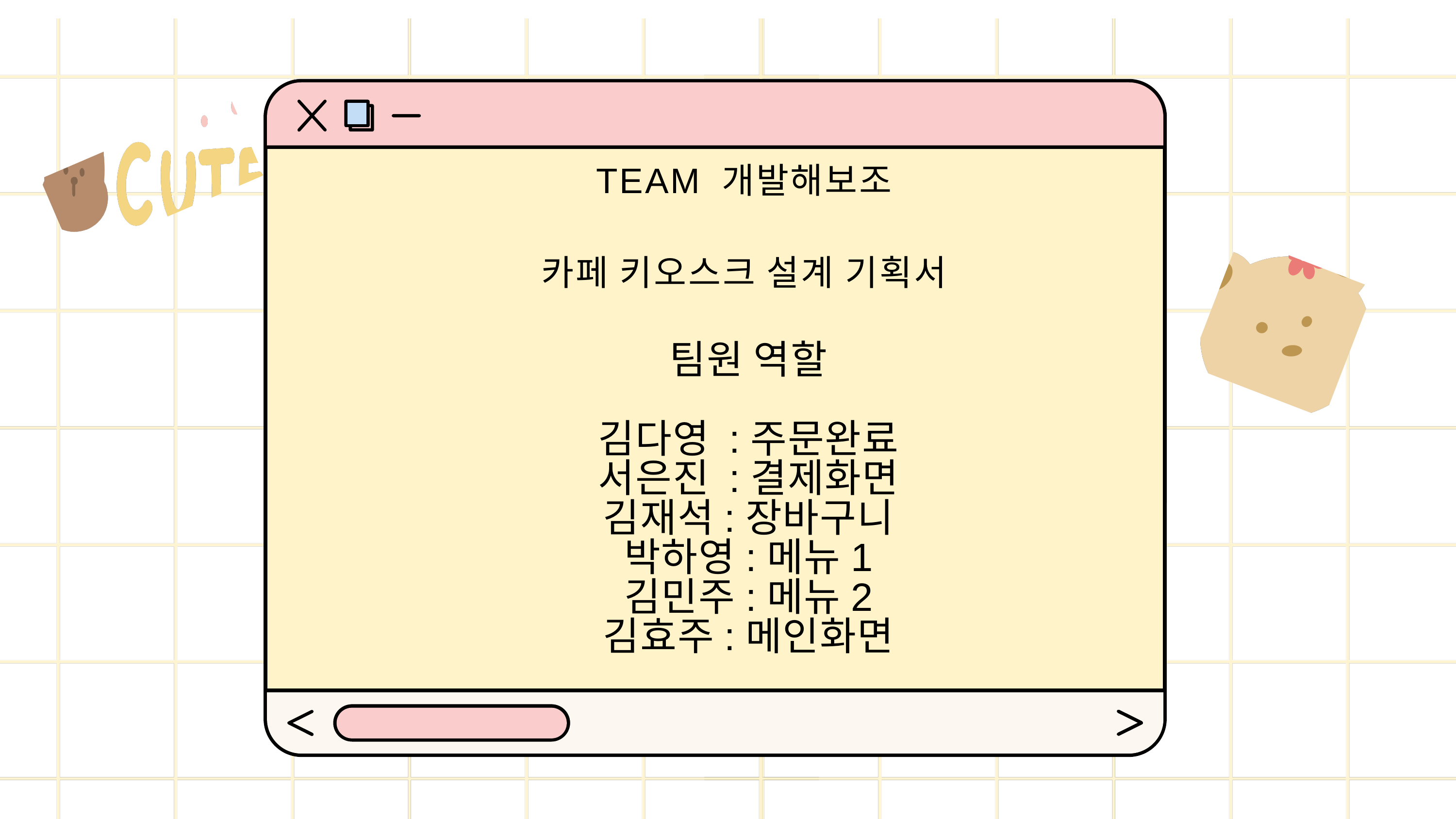

TEAM 개발해보조

카페 키오스크 설계 기획서

팀원 역할

김다영 :주문완료
서은진 :결제화면
김재석:장바구니
박하영:메뉴1
김민주:메뉴2
김효주:메인화면